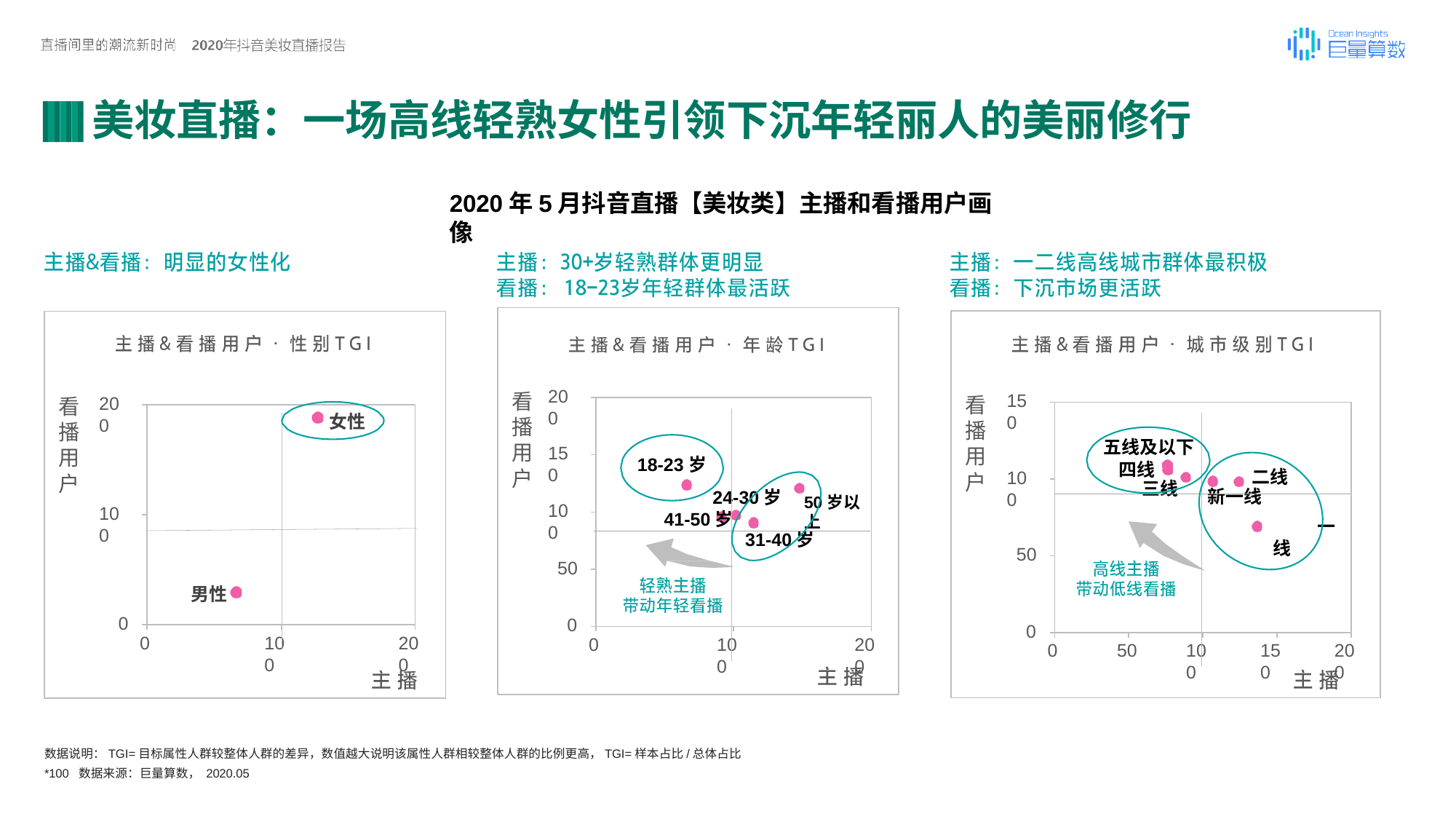

# 美妆直播：一场高线轻熟女性引领下沉年轻丽人的美丽修行

2020年5月抖音直播【美妆类】主播和看播用户画像

200
看 播 用 户
150
看 播 用 户
200
看 播 用 户

女性

五线及以下 四线
三线

150
18-23岁

二线 新一线
一线
100

24-30岁
41-50岁
50岁以上

100
100

31-40岁

50
50

男性

0
0
0

0
100
200
0
100
200

0
50
100
150
200

数据说明：TGI=目标属性人群较整体人群的差异，数值越大说明该属性人群相较整体人群的比例更高，TGI=样本占比/总体占比*100  数据来源：巨量算数， 2020.05